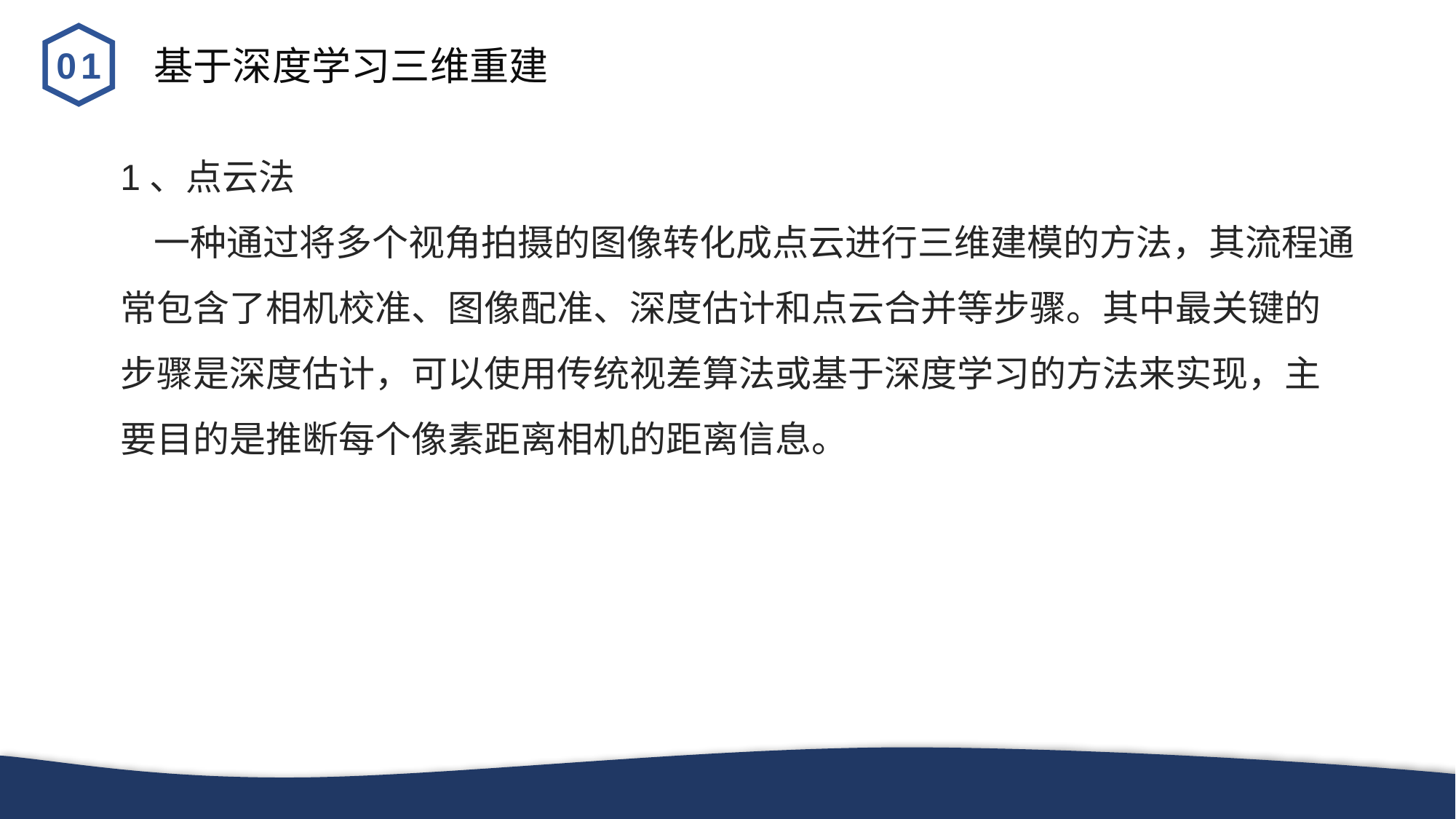

基于深度学习三维重建
01
1、点云法
   一种通过将多个视角拍摄的图像转化成点云进行三维建模的方法，其流程通常包含了相机校准、图像配准、深度估计和点云合并等步骤。其中最关键的步骤是深度估计，可以使用传统视差算法或基于深度学习的方法来实现，主要目的是推断每个像素距离相机的距离信息。